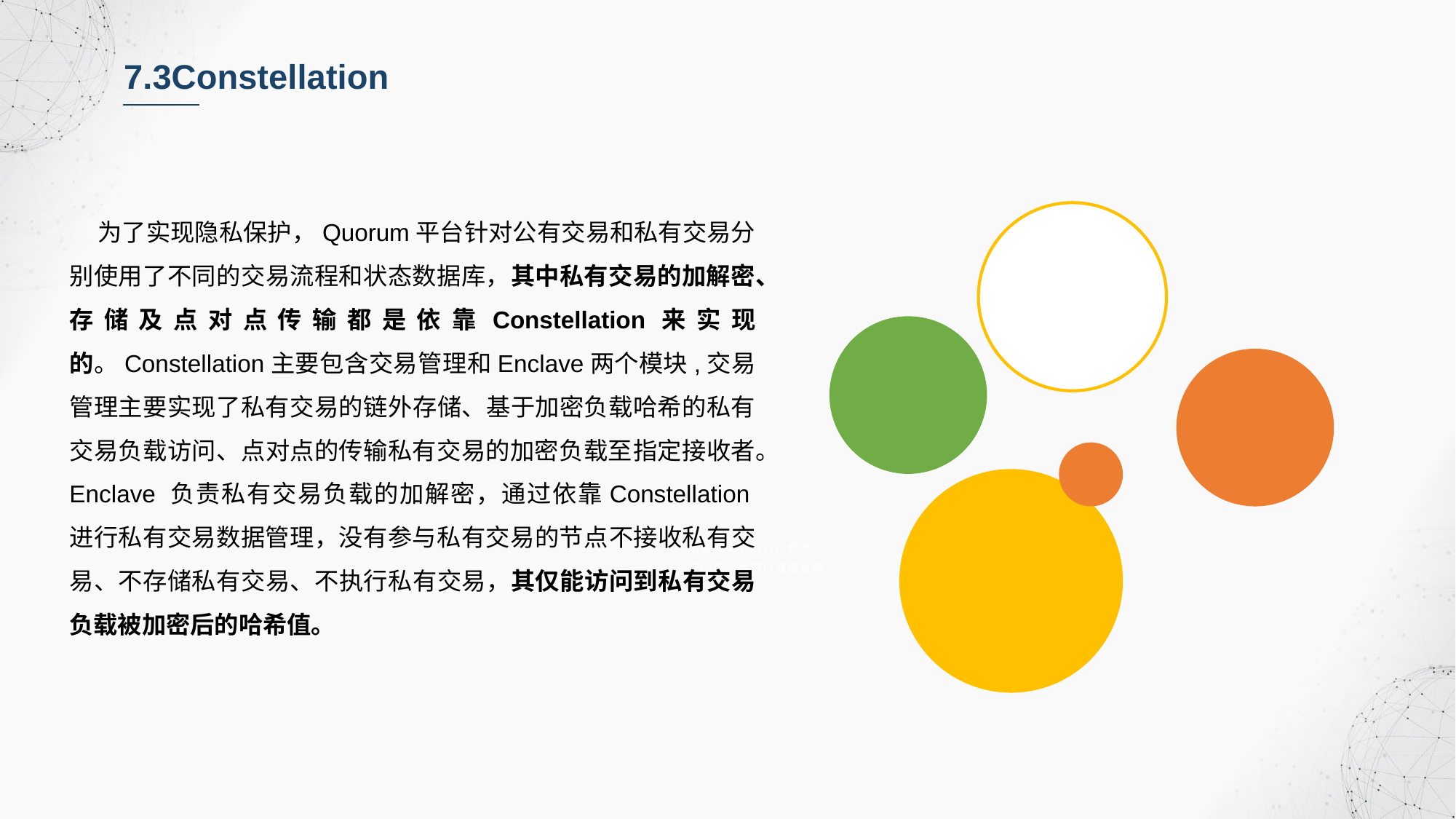

7.3Constellation
    为了实现隐私保护，Quorum平台针对公有交易和私有交易分别使用了不同的交易流程和状态数据库，其中私有交易的加解密、存储及点对点传输都是依靠Constellation来实现的。Constellation主要包含交易管理和Enclave两个模块,交易管理主要实现了私有交易的链外存储、基于加密负载哈希的私有交易负载访问、点对点的传输私有交易的加密负载至指定接收者。Enclave 负责私有交易负载的加解密，通过依靠Constellation进行私有交易数据管理，没有参与私有交易的节点不接收私有交易、不存储私有交易、不执行私有交易，其仅能访问到私有交易负载被加密后的哈希值。

请替换文字内容，修改文字内容，也可以直接复制你的内容到此。